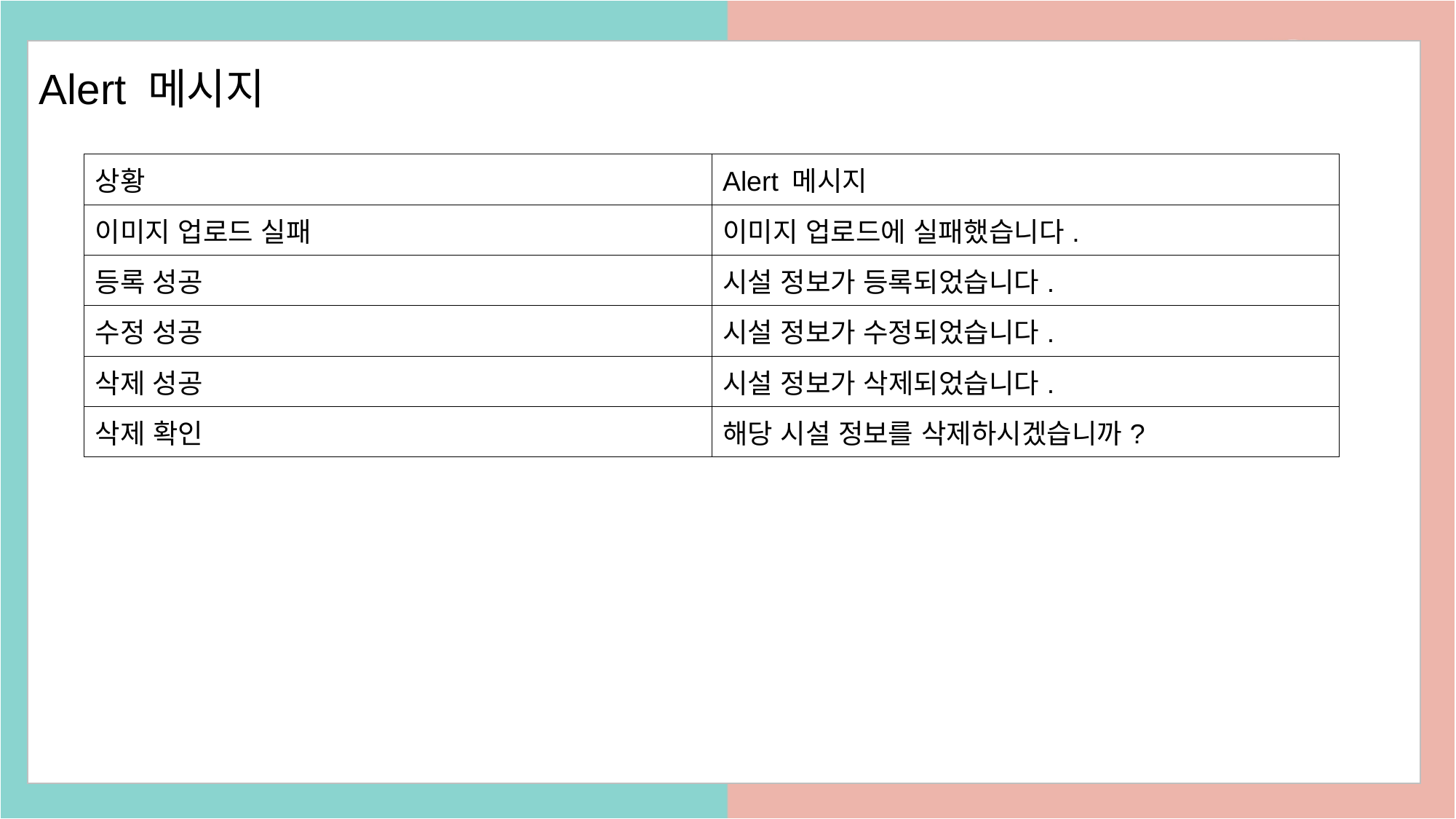

# Alert 메시지
| 상황 | Alert 메시지 |
| --- | --- |
| 이미지 업로드 실패 | 이미지 업로드에 실패했습니다. |
| 등록 성공 | 시설 정보가 등록되었습니다. |
| 수정 성공 | 시설 정보가 수정되었습니다. |
| 삭제 성공 | 시설 정보가 삭제되었습니다. |
| 삭제 확인 | 해당 시설 정보를 삭제하시겠습니까? |